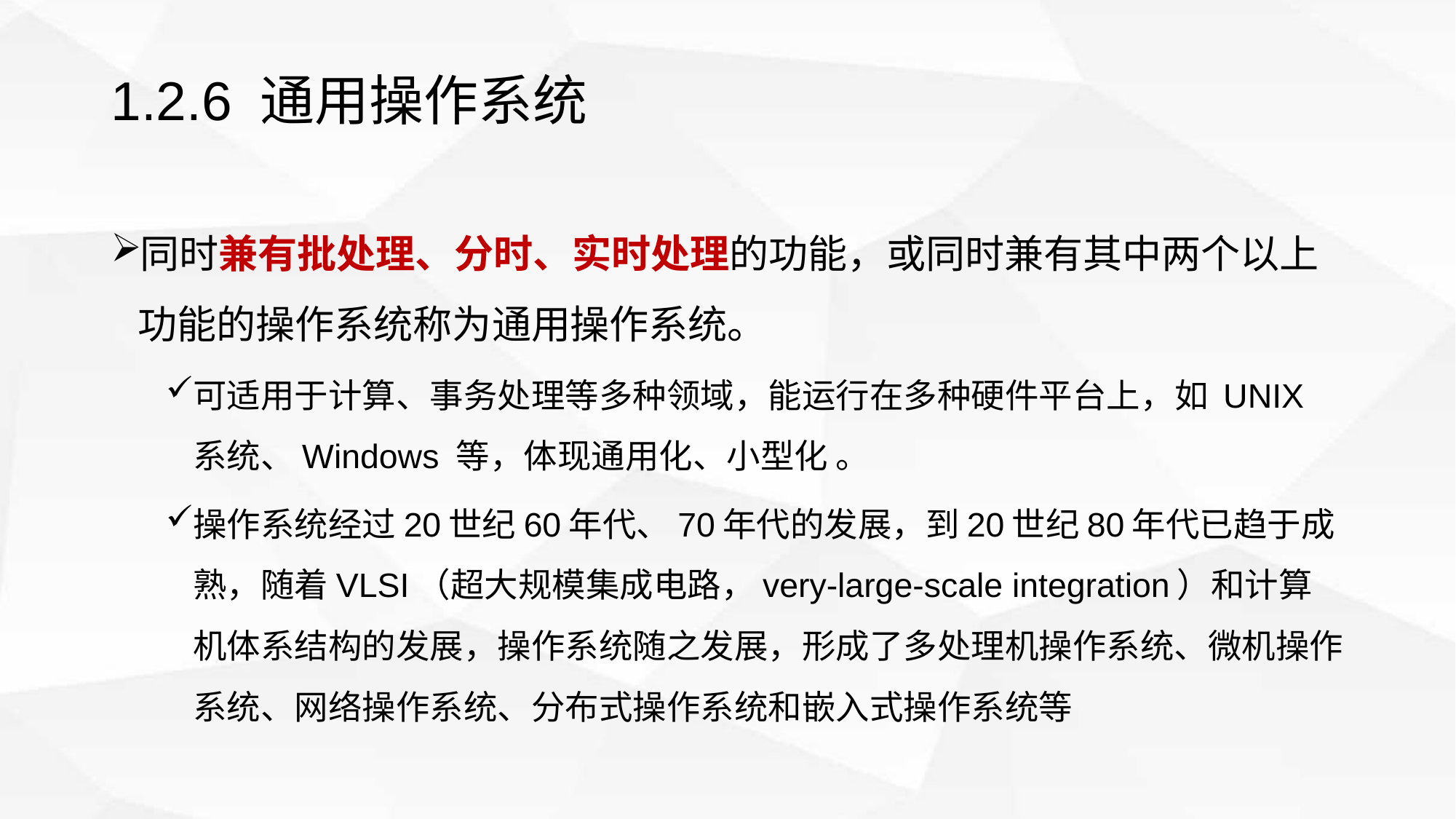

# 1.2.6 通用操作系统
同时兼有批处理、分时、实时处理的功能，或同时兼有其中两个以上功能的操作系统称为通用操作系统。
可适用于计算、事务处理等多种领域，能运行在多种硬件平台上，如 UNIX系统、Windows 等，体现通用化、小型化 。
操作系统经过20世纪60年代、70年代的发展，到20世纪80年代已趋于成熟，随着VLSI（超大规模集成电路，very-large-scale integration）和计算机体系结构的发展，操作系统随之发展，形成了多处理机操作系统、微机操作系统、网络操作系统、分布式操作系统和嵌入式操作系统等